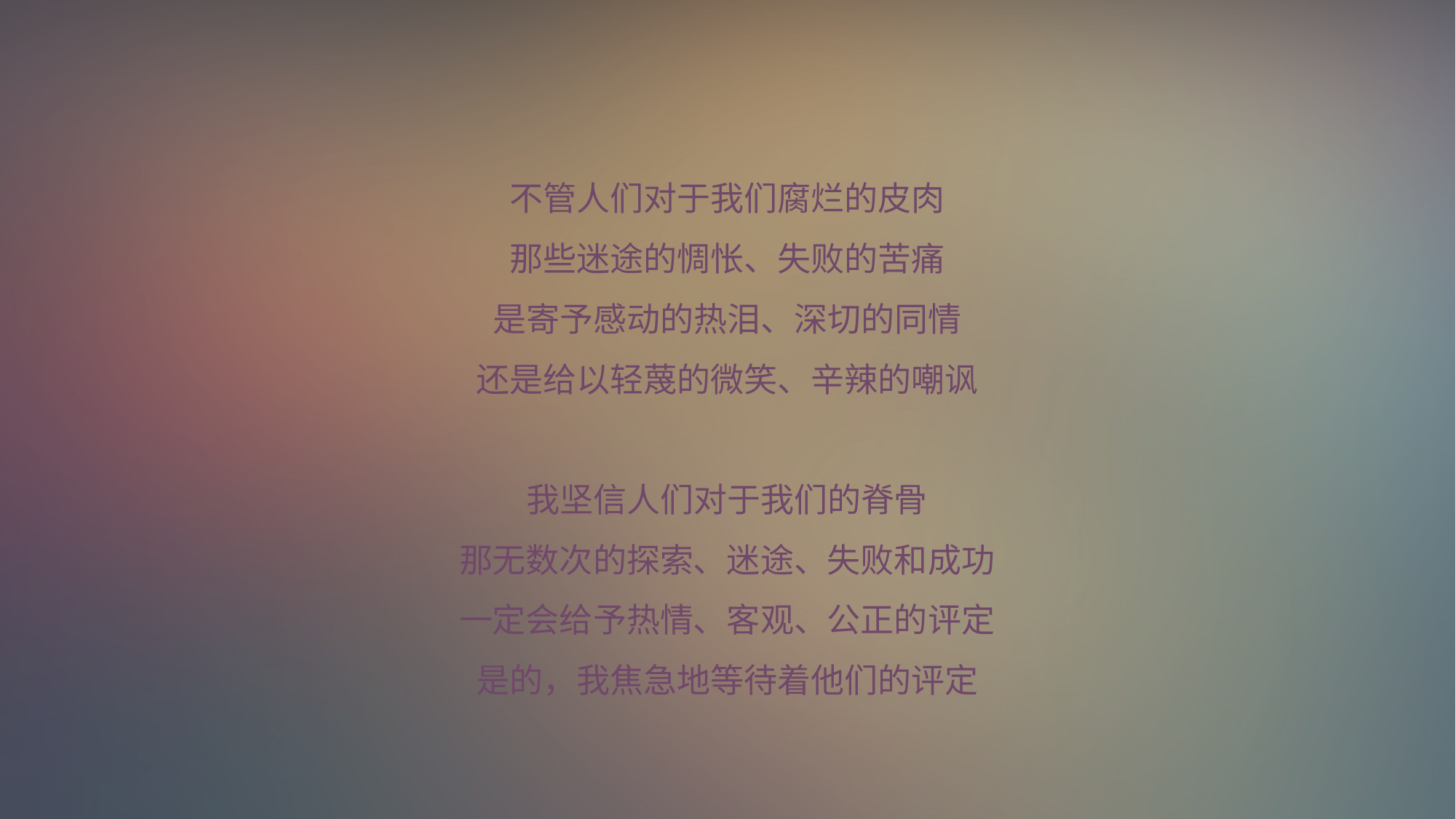

不管人们对于我们腐烂的皮肉
那些迷途的惆怅、失败的苦痛
是寄予感动的热泪、深切的同情
还是给以轻蔑的微笑、辛辣的嘲讽

我坚信人们对于我们的脊骨
那无数次的探索、迷途、失败和成功
一定会给予热情、客观、公正的评定
是的，我焦急地等待着他们的评定